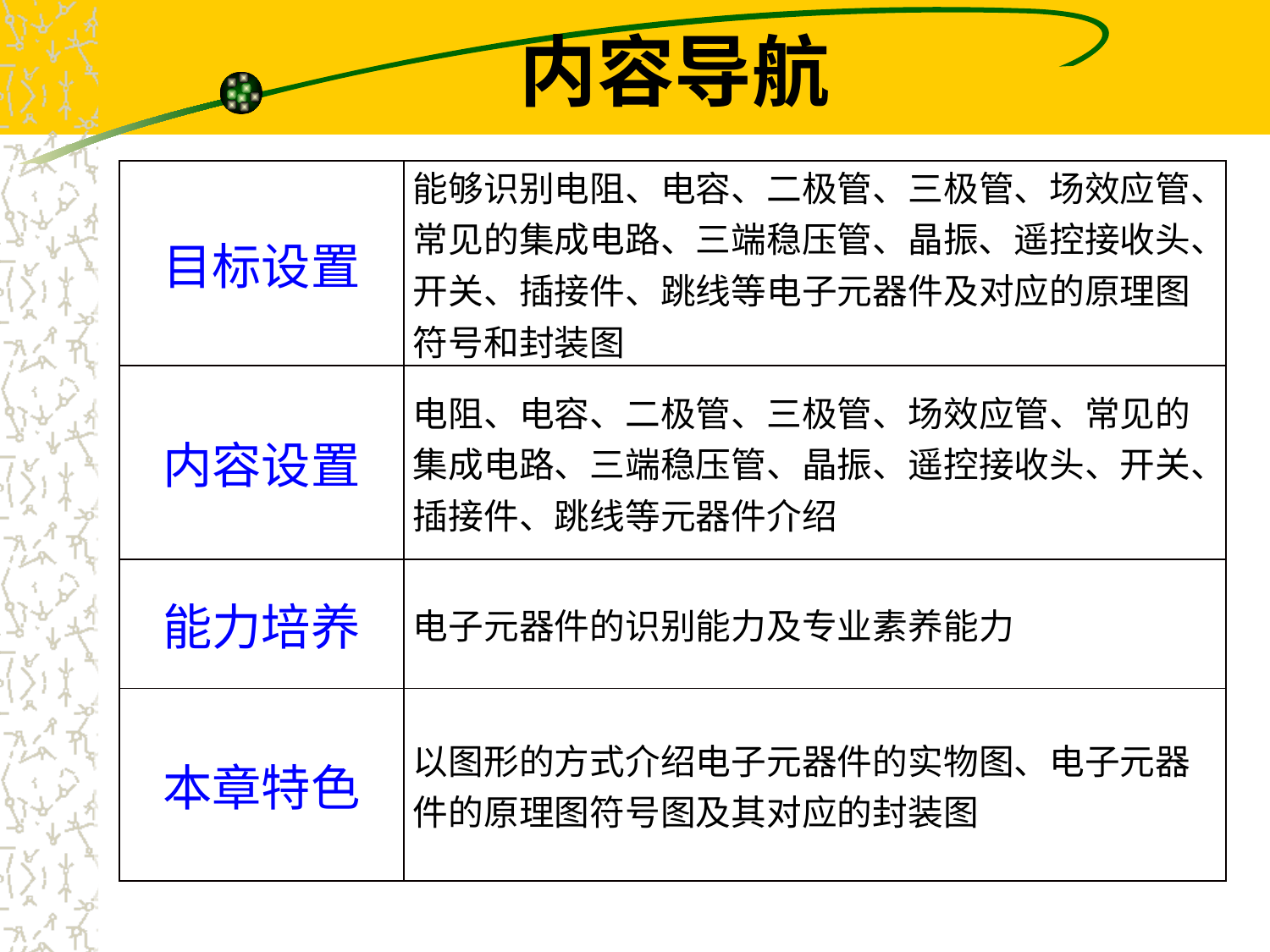

# 内容导航
| 目标设置 | 能够识别电阻、电容、二极管、三极管、场效应管、常见的集成电路、三端稳压管、晶振、遥控接收头、开关、插接件、跳线等电子元器件及对应的原理图符号和封装图 |
| --- | --- |
| 内容设置 | 电阻、电容、二极管、三极管、场效应管、常见的集成电路、三端稳压管、晶振、遥控接收头、开关、插接件、跳线等元器件介绍 |
| 能力培养 | 电子元器件的识别能力及专业素养能力 |
| 本章特色 | 以图形的方式介绍电子元器件的实物图、电子元器件的原理图符号图及其对应的封装图 |